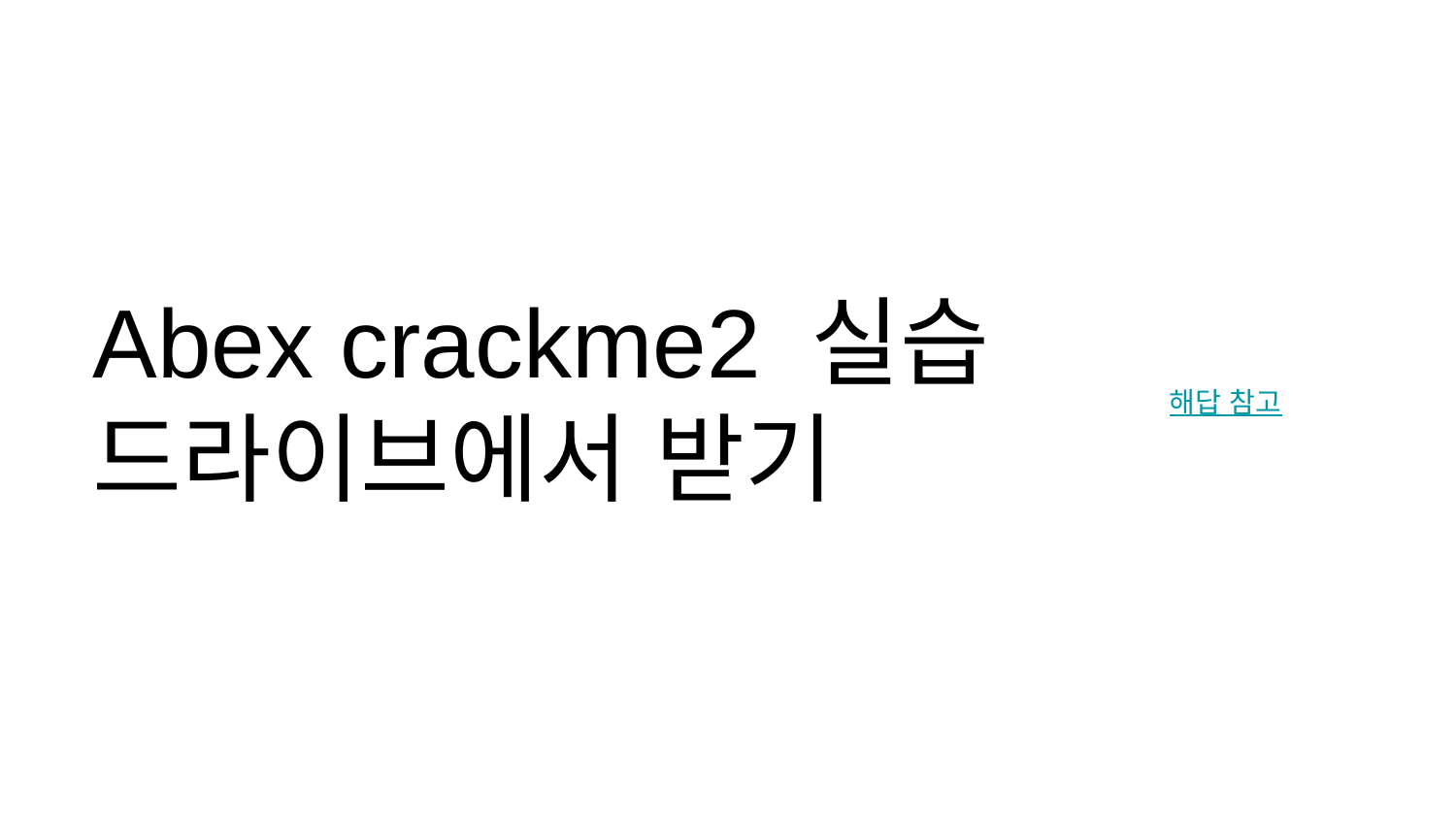

# Abex crackme2 실습
드라이브에서 받기
해답 참고